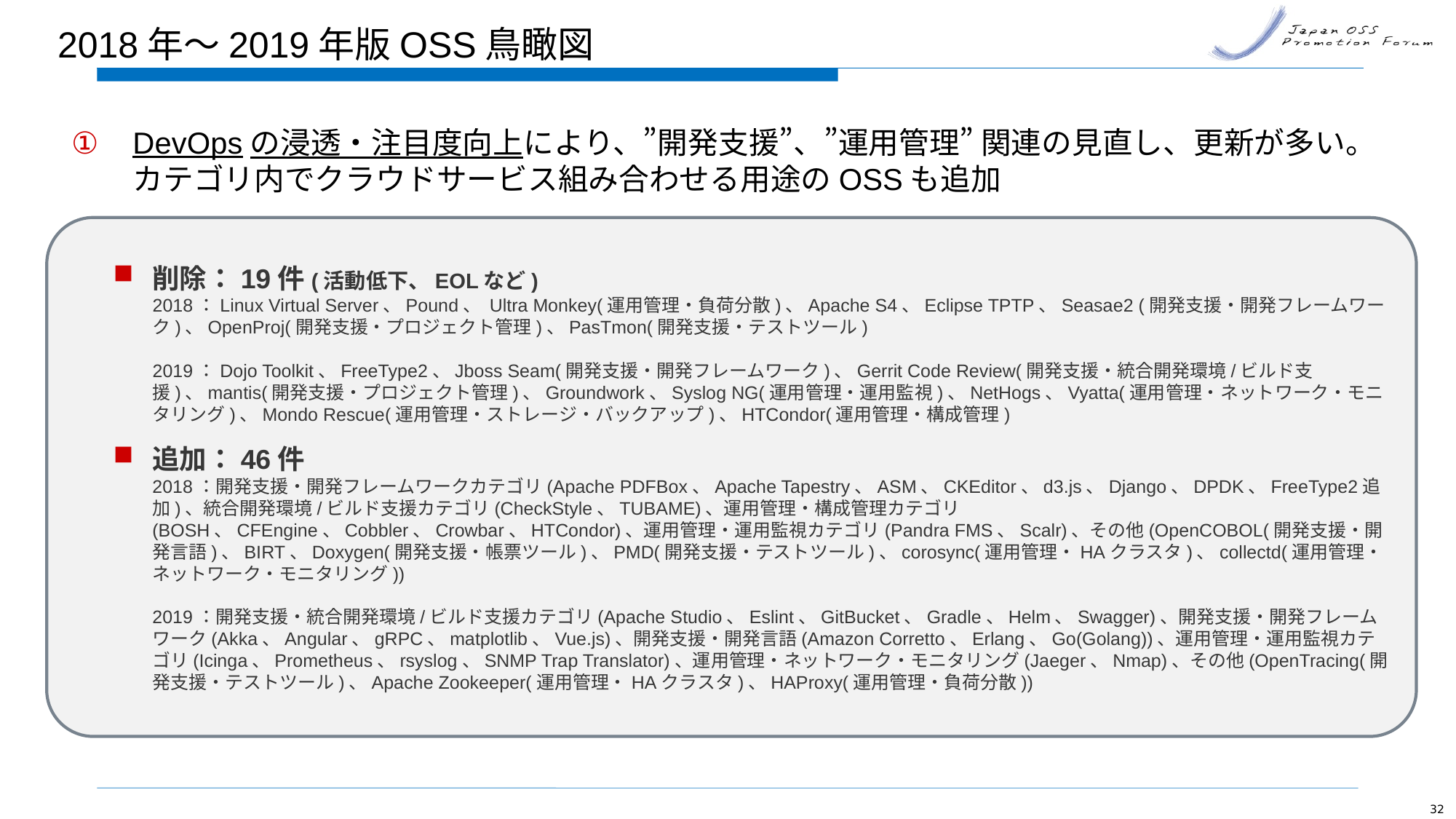

# 2018年～2019年版OSS鳥瞰図
DevOpsの浸透・注目度向上により、”開発支援”、”運用管理” 関連の見直し、更新が多い。
カテゴリ内でクラウドサービス組み合わせる用途のOSSも追加

削除：19件(活動低下、EOLなど)
2018：Linux Virtual Server、Pound、 Ultra Monkey(運用管理・負荷分散)、Apache S4、Eclipse TPTP、Seasae2 (開発支援・開発フレームワーク)、OpenProj(開発支援・プロジェクト管理)、PasTmon(開発支援・テストツール)

2019：Dojo Toolkit、FreeType2、Jboss Seam(開発支援・開発フレームワーク)、Gerrit Code Review(開発支援・統合開発環境/ビルド支援)、mantis(開発支援・プロジェクト管理)、Groundwork、Syslog NG(運用管理・運用監視)、NetHogs、Vyatta(運用管理・ネットワーク・モニタリング)、Mondo Rescue(運用管理・ストレージ・バックアップ)、HTCondor(運用管理・構成管理)

追加：46件
2018：開発支援・開発フレームワークカテゴリ(Apache PDFBox、Apache Tapestry、ASM、CKEditor、d3.js、Django、DPDK、FreeType2追加)、統合開発環境/ビルド支援カテゴリ(CheckStyle、TUBAME)、運用管理・構成管理カテゴリ(BOSH、CFEngine、Cobbler、Crowbar、HTCondor)、運用管理・運用監視カテゴリ(Pandra FMS、Scalr)、その他(OpenCOBOL(開発支援・開発言語)、BIRT、Doxygen(開発支援・帳票ツール)、PMD(開発支援・テストツール)、corosync(運用管理・HAクラスタ)、collectd(運用管理・
ネットワーク・モニタリング))
2019：開発支援・統合開発環境/ビルド支援カテゴリ(Apache Studio、Eslint、GitBucket、Gradle、Helm、Swagger)、開発支援・開発フレームワーク(Akka、Angular、gRPC、matplotlib、Vue.js)、開発支援・開発言語(Amazon Corretto、Erlang、Go(Golang))、運用管理・運用監視カテゴリ(Icinga、Prometheus、rsyslog、SNMP Trap Translator)、運用管理・ネットワーク・モニタリング(Jaeger、Nmap)、その他(OpenTracing(開発支援・テストツール)、Apache Zookeeper(運用管理・HAクラスタ)、HAProxy(運用管理・負荷分散))
32